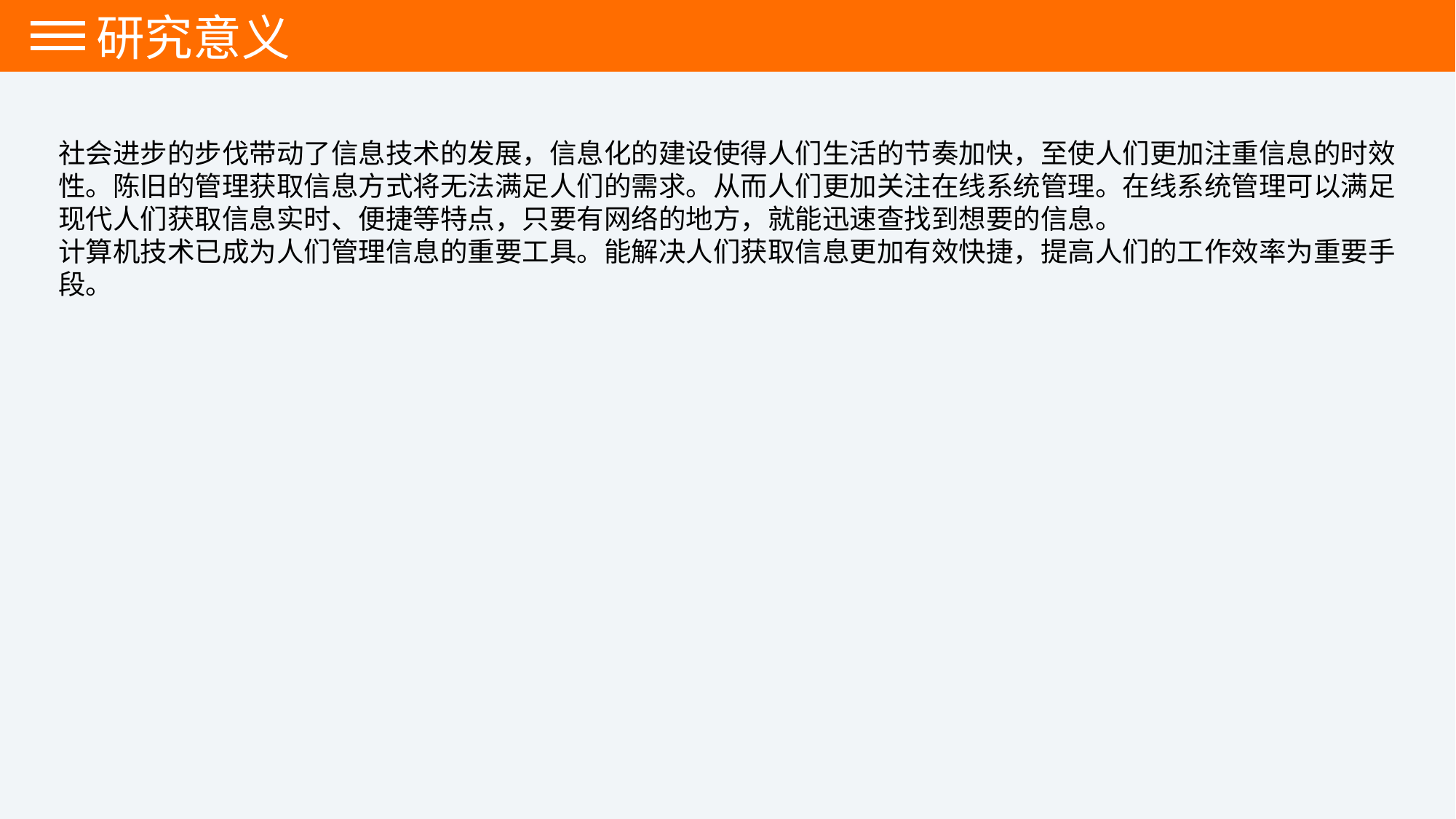

研究意义
社会进步的步伐带动了信息技术的发展，信息化的建设使得人们生活的节奏加快，至使人们更加注重信息的时效性。陈旧的管理获取信息方式将无法满足人们的需求。从而人们更加关注在线系统管理。在线系统管理可以满足现代人们获取信息实时、便捷等特点，只要有网络的地方，就能迅速查找到想要的信息。
计算机技术已成为人们管理信息的重要工具。能解决人们获取信息更加有效快捷，提高人们的工作效率为重要手段。